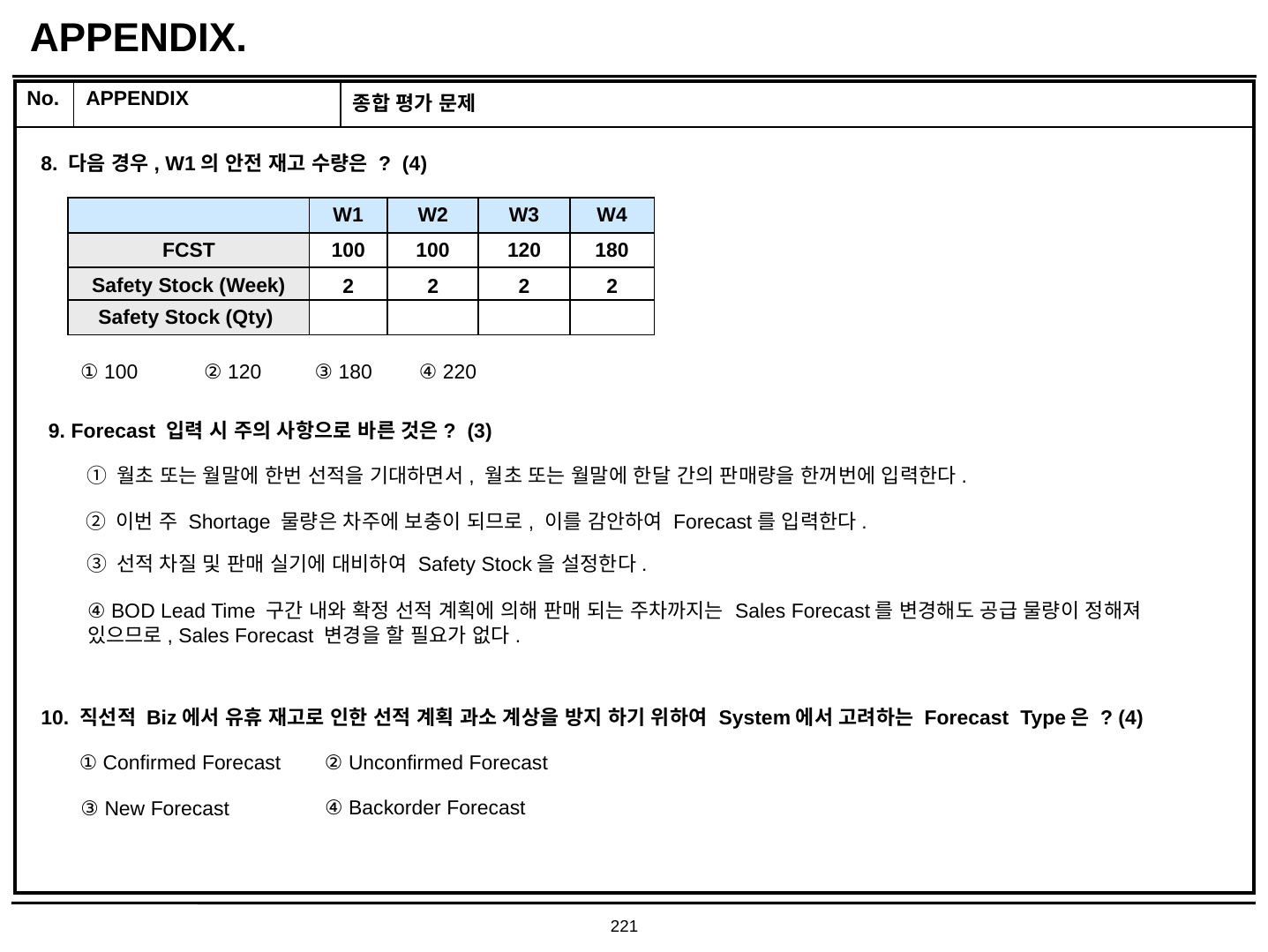

# APPENDIX.
| No. | APPENDIX | 종합 평가 문제 |
| --- | --- | --- |
|  |  |  |
8. 다음 경우, W1의 안전 재고 수량은 ?  (4)
|  | W1 | W2 | W3 | W4 |
| --- | --- | --- | --- | --- |
| FCST | 100 | 100 | 120 | 180 |
| Safety Stock (Week) | 2 | 2 | 2 | 2 |
| Safety Stock (Qty) |  |  |  |  |
① 100
② 120
③ 180
④ 220
9. Forecast 입력 시 주의 사항으로 바른 것은?  (3)
① 월초 또는 월말에 한번 선적을 기대하면서, 월초 또는 월말에 한달 간의 판매량을 한꺼번에 입력한다.

② 이번 주 Shortage 물량은 차주에 보충이 되므로, 이를 감안하여 Forecast를 입력한다.
③ 선적 차질 및 판매 실기에 대비하여 Safety Stock을 설정한다.
④ BOD Lead Time 구간 내와 확정 선적 계획에 의해 판매 되는 주차까지는 Sales Forecast를 변경해도 공급 물량이 정해져 있으므로, Sales Forecast 변경을 할 필요가 없다.
10. 직선적 Biz에서 유휴 재고로 인한 선적 계획 과소 계상을 방지 하기 위하여 System에서 고려하는 Forecast  Type은 ? (4)
② Unconfirmed Forecast
① Confirmed Forecast
④ Backorder Forecast
③ New Forecast
221